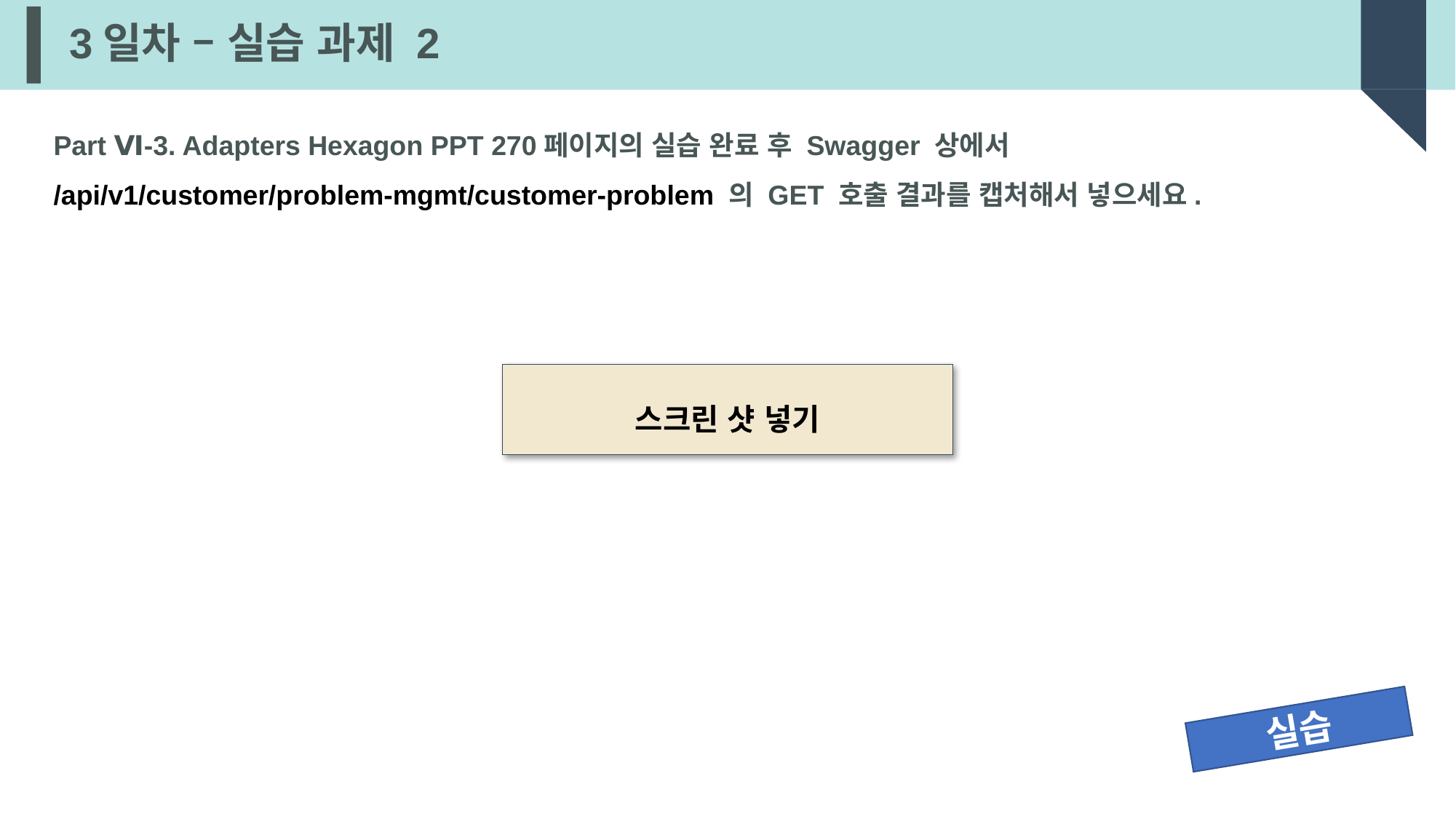

# 3일차 – 실습 과제 2
Part Ⅵ-3. Adapters Hexagon PPT 270페이지의 실습 완료 후 Swagger 상에서
/api/v1/customer/problem-mgmt/customer-problem 의 GET 호출 결과를 캡처해서 넣으세요.
스크린 샷 넣기
실습